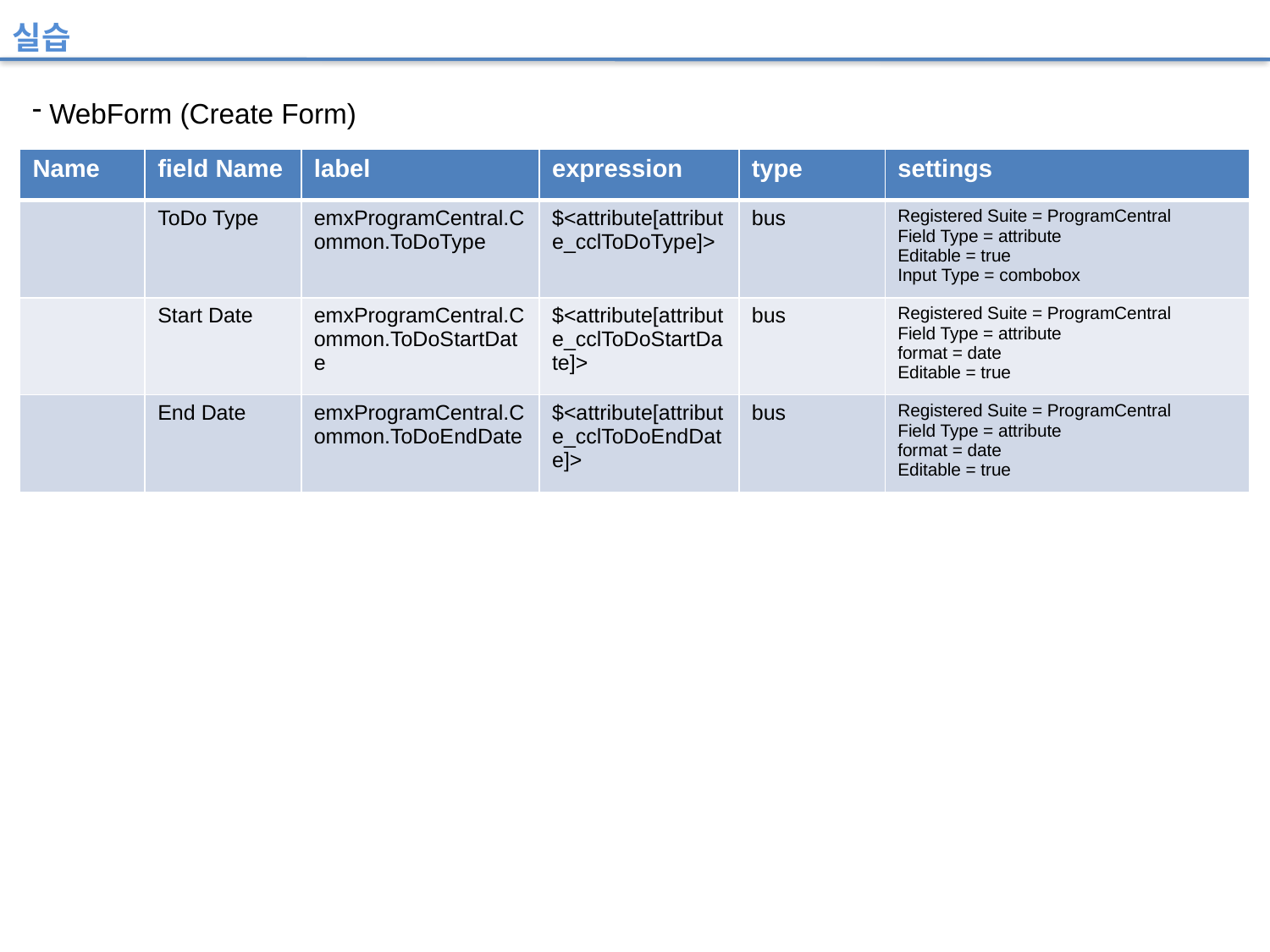

실습
 WebForm (Create Form)

| Name | field Name | label | expression | type | settings |
| --- | --- | --- | --- | --- | --- |
|  | ToDo Type | emxProgramCentral.Common.ToDoType | $<attribute[attribute\_cclToDoType]> | bus | Registered Suite = ProgramCentral Field Type = attribute Editable = true Input Type = combobox |
|  | Start Date | emxProgramCentral.Common.ToDoStartDate | $<attribute[attribute\_cclToDoStartDate]> | bus | Registered Suite = ProgramCentral Field Type = attribute format = date Editable = true |
|  | End Date | emxProgramCentral.Common.ToDoEndDate | $<attribute[attribute\_cclToDoEndDate]> | bus | Registered Suite = ProgramCentral Field Type = attribute format = date Editable = true |